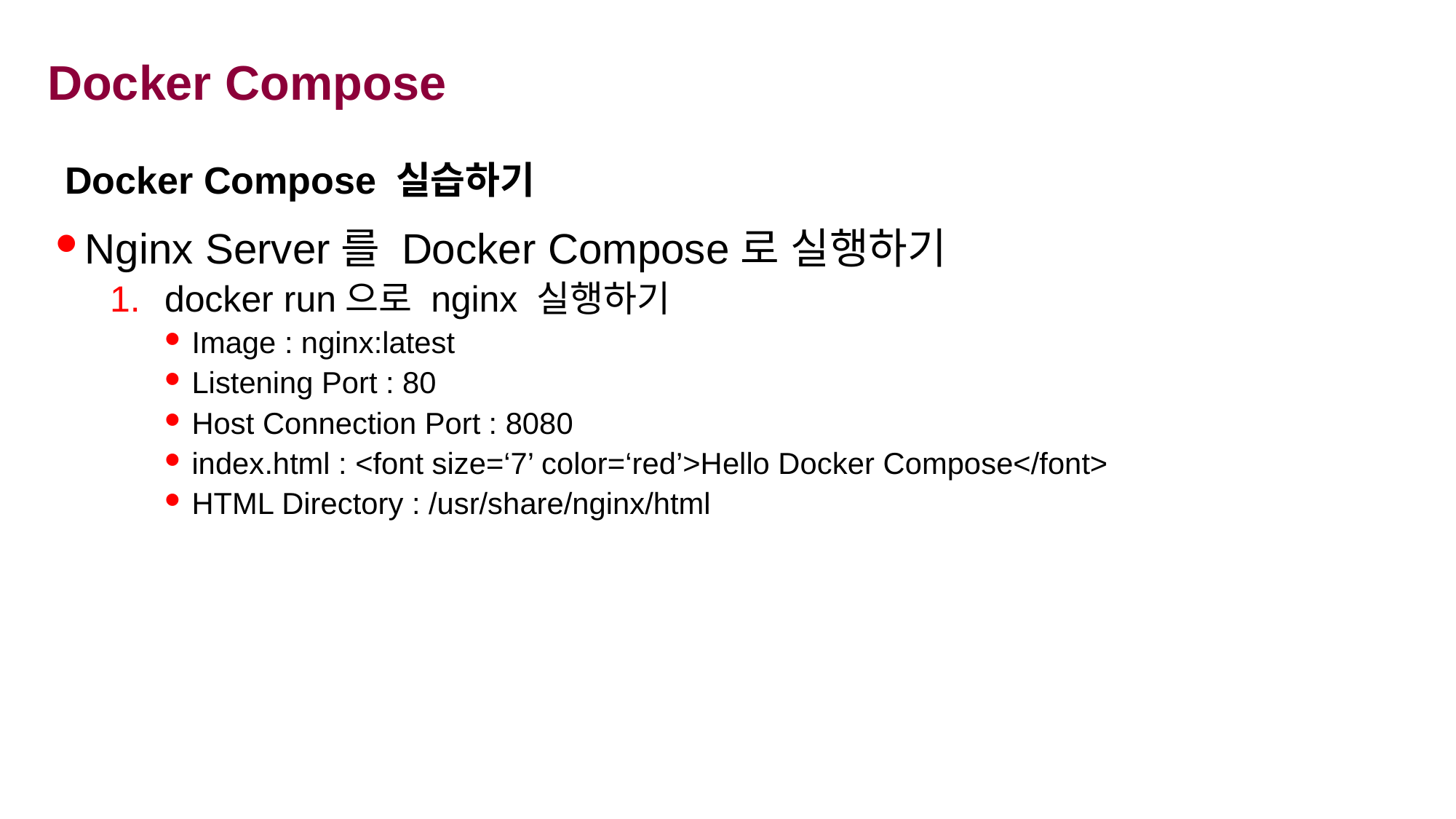

# Docker Compose
Docker Compose 실습하기
Nginx Server를 Docker Compose로 실행하기
docker run으로 nginx 실행하기
Image : nginx:latest
Listening Port : 80
Host Connection Port : 8080
index.html : <font size=‘7’ color=‘red’>Hello Docker Compose</font>
HTML Directory : /usr/share/nginx/html